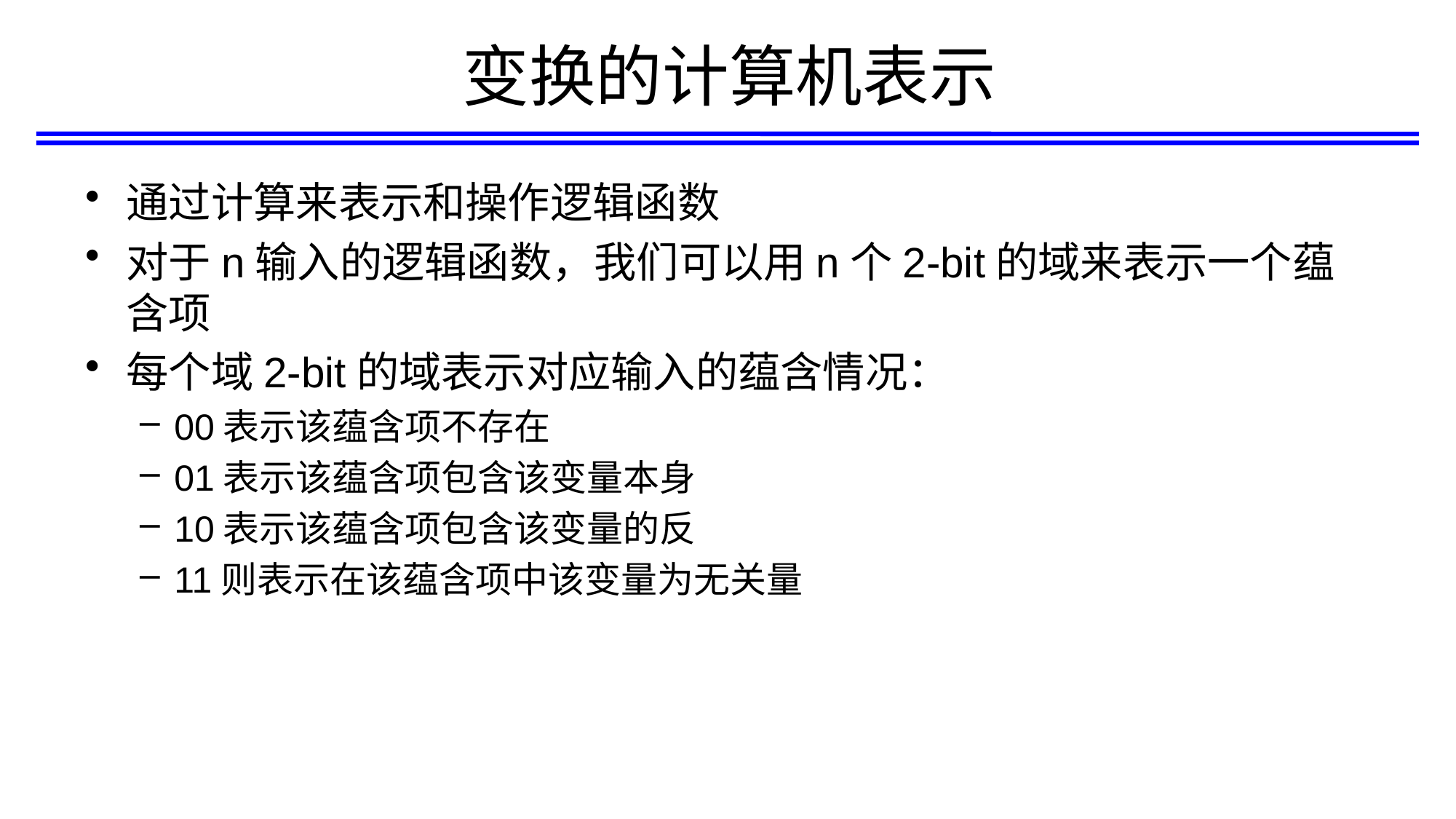

# 变换的计算机表示
通过计算来表示和操作逻辑函数
对于n输入的逻辑函数，我们可以用n个2-bit的域来表示一个蕴含项
每个域2-bit的域表示对应输入的蕴含情况：
00表示该蕴含项不存在
01表示该蕴含项包含该变量本身
10表示该蕴含项包含该变量的反
11则表示在该蕴含项中该变量为无关量